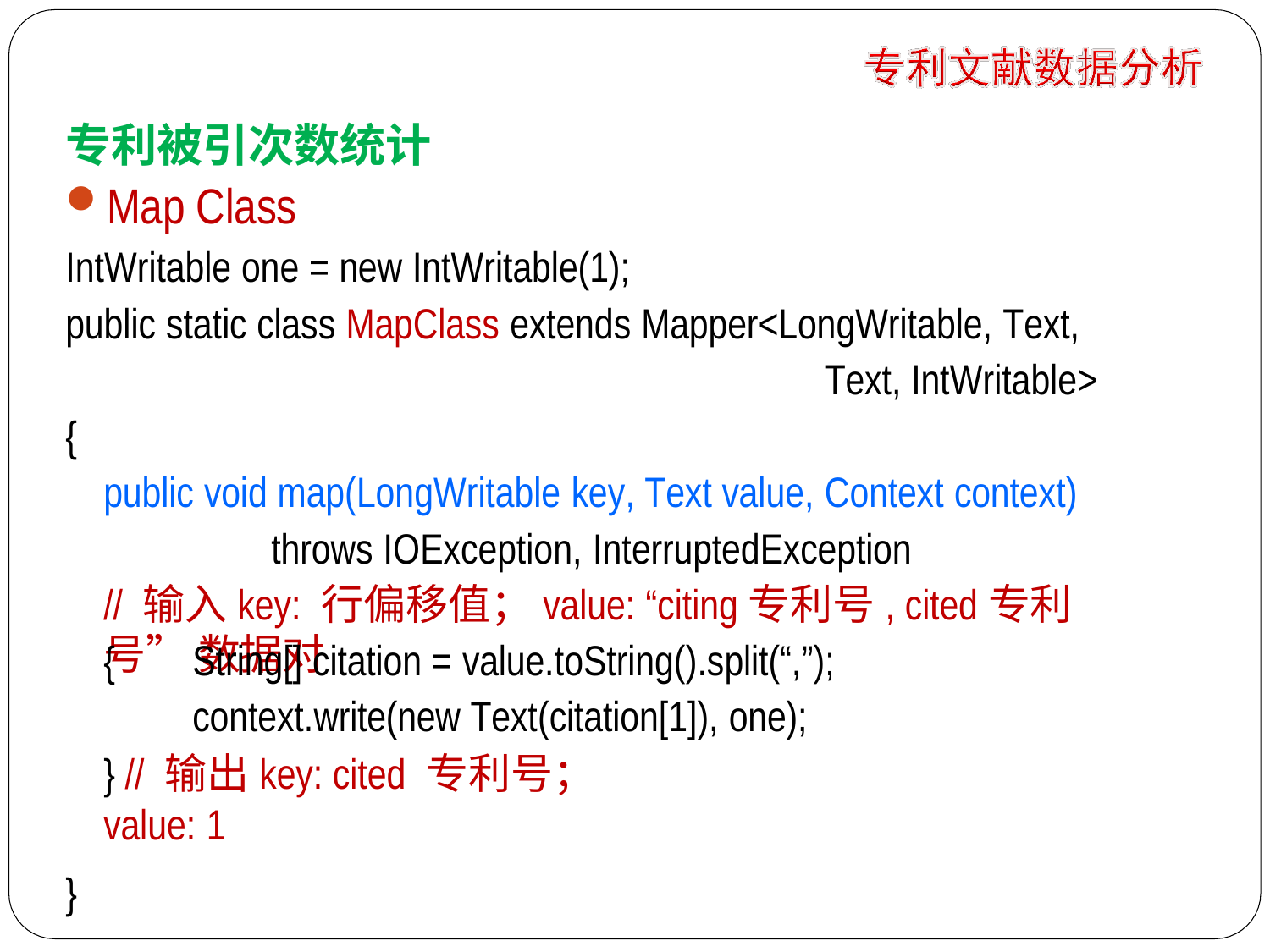

专利被引次数统计
Map Class
IntWritable one = new IntWritable(1);
public static class MapClass extends Mapper<LongWritable, Text,
Text, IntWritable>
{
public void map(LongWritable key, Text value, Context context)
throws IOException, InterruptedException
// 输入key: 行偏移值；value: “citing专利号, cited专利号” 数据对
String[] citation = value.toString().split(“,”); context.write(new Text(citation[1]), one);
{
} // 输出key: cited 专利号；value: 1
}